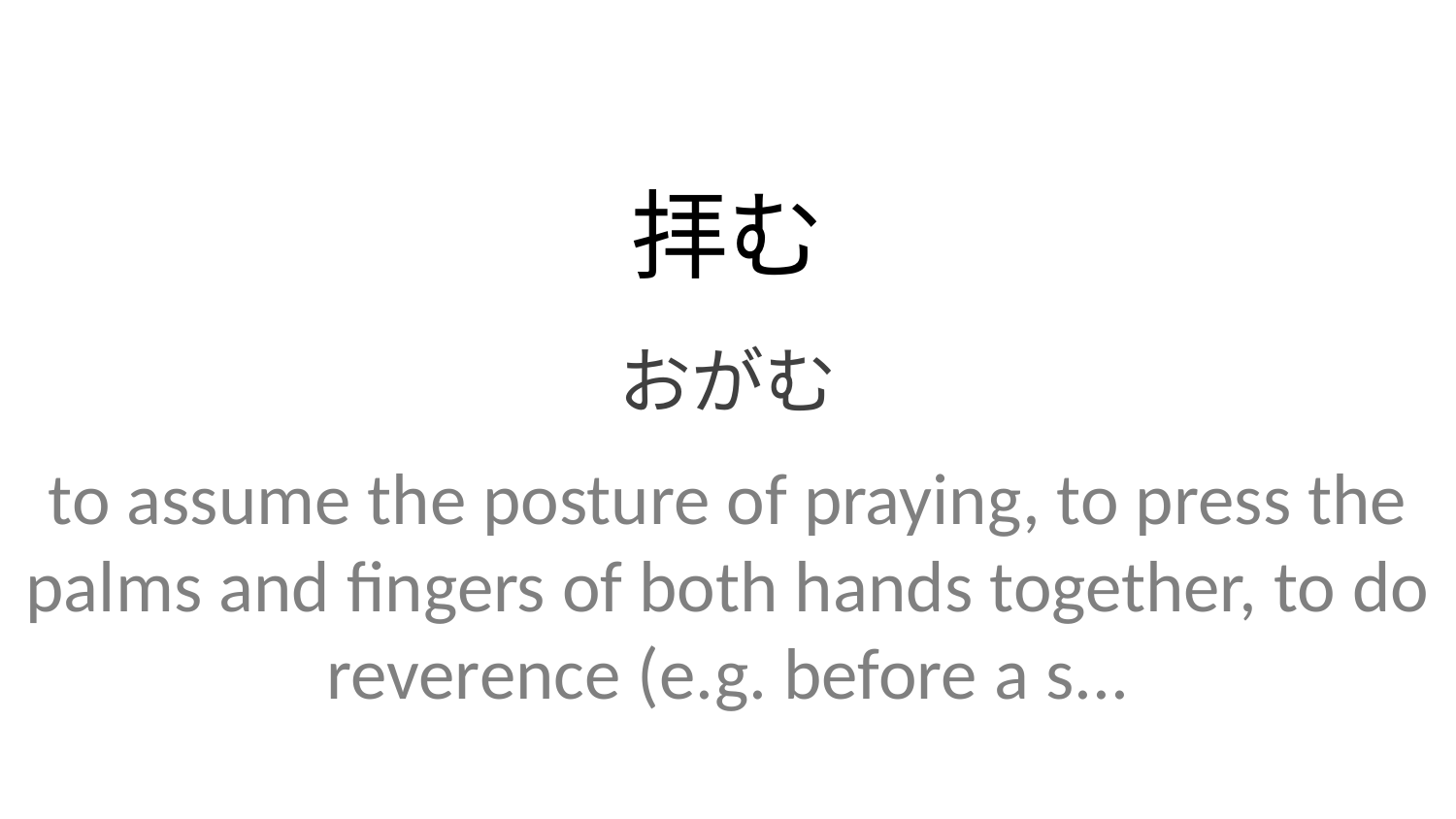

拝む

おがむ
to assume the posture of praying, to press the palms and fingers of both hands together, to do reverence (e.g. before a s...